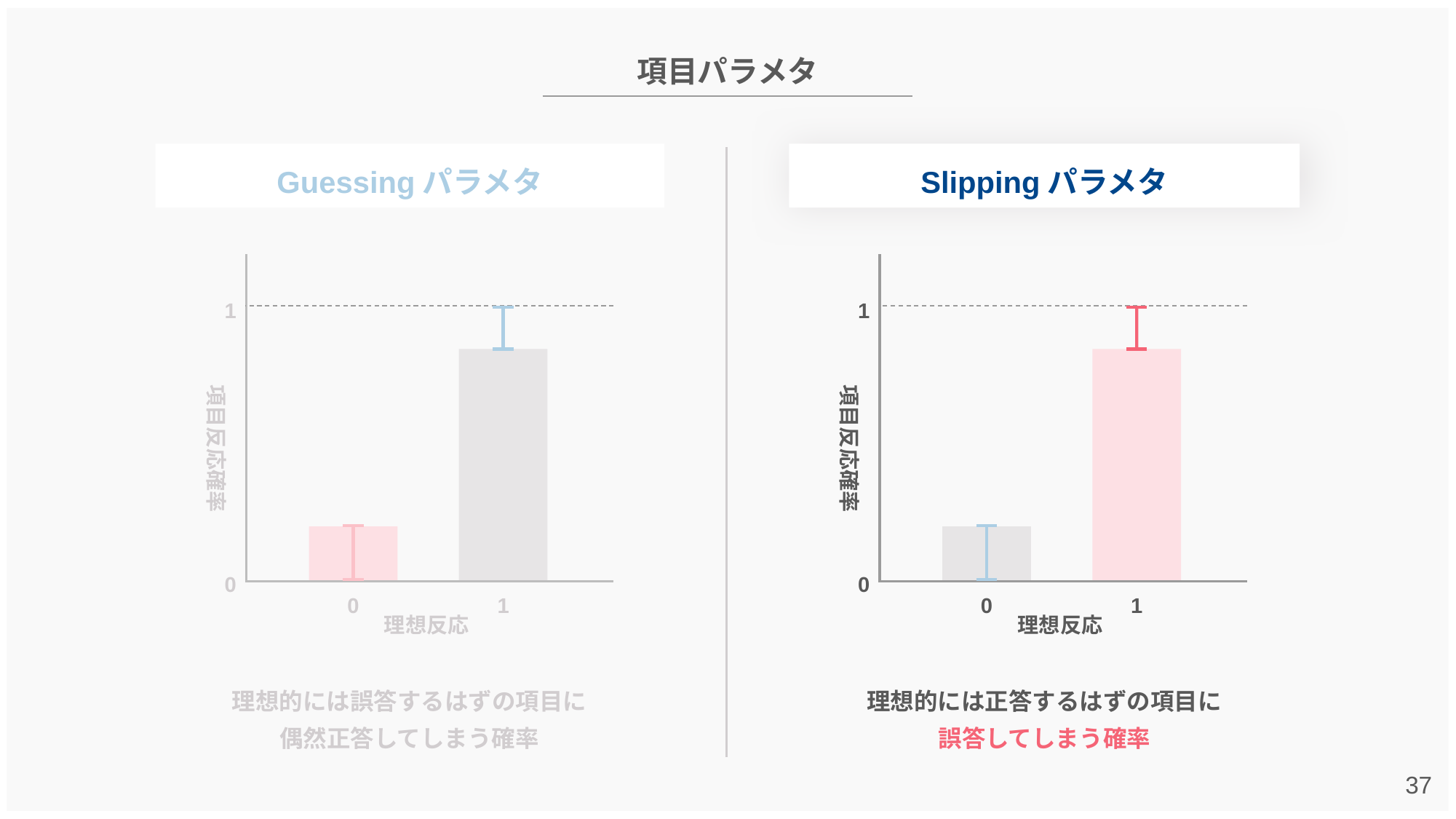

項目パラメタ
Guessingパラメタ
Slippingパラメタ
1

項目反応確率

0
0
1
理想反応
理想的には正答するはずの項目に
誤答してしまう確率
1

項目反応確率

0
0
1
理想反応
理想的には誤答するはずの項目に
偶然正答してしまう確率
37